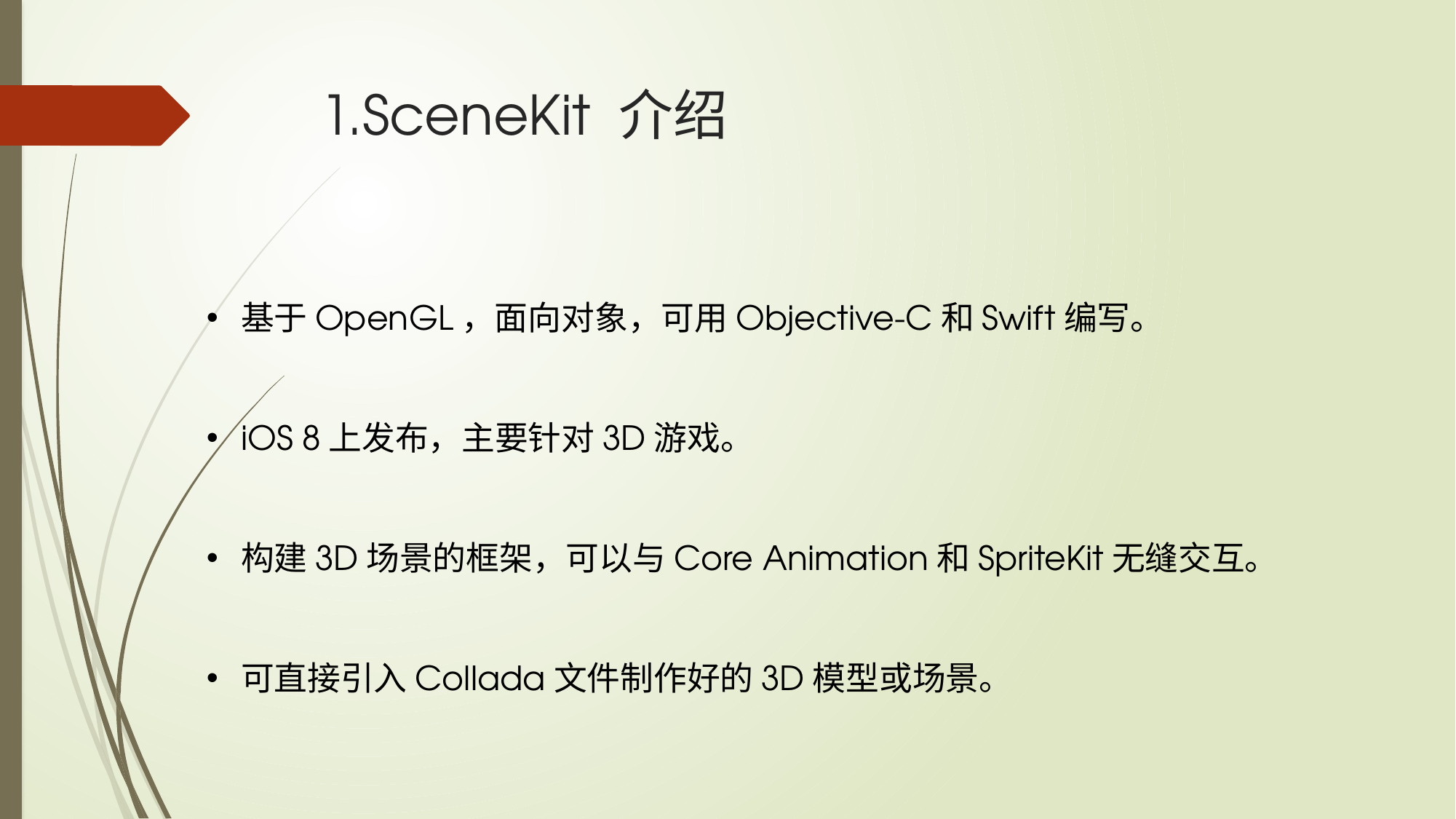

# 1.SceneKit 介绍
基于OpenGL，面向对象，可用Objective-C和Swift编写。
iOS 8上发布，主要针对3D游戏。
构建3D场景的框架，可以与Core Animation和SpriteKit无缝交互。
可直接引入Collada文件制作好的3D模型或场景。